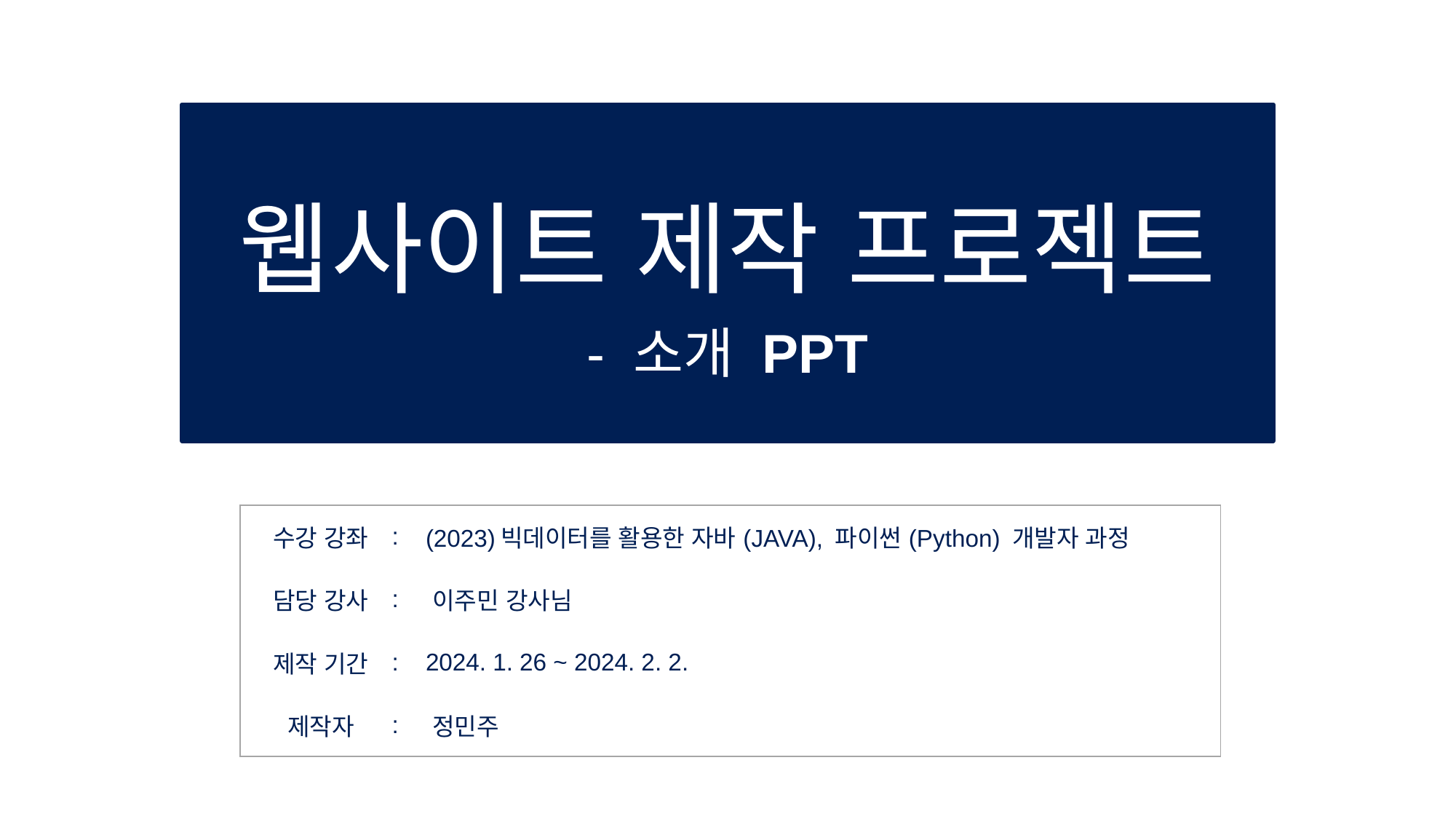

# 웹사이트 제작 프로젝트 - 소개 PPT
| 수강 강좌 | : | (2023)빅데이터를 활용한 자바(JAVA), 파이썬(Python) 개발자 과정 |
| --- | --- | --- |
| 담당 강사 | : | 이주민 강사님 |
| 제작 기간 | : | 2024. 1. 26 ~ 2024. 2. 2. |
| 제작자 | : | 정민주 |